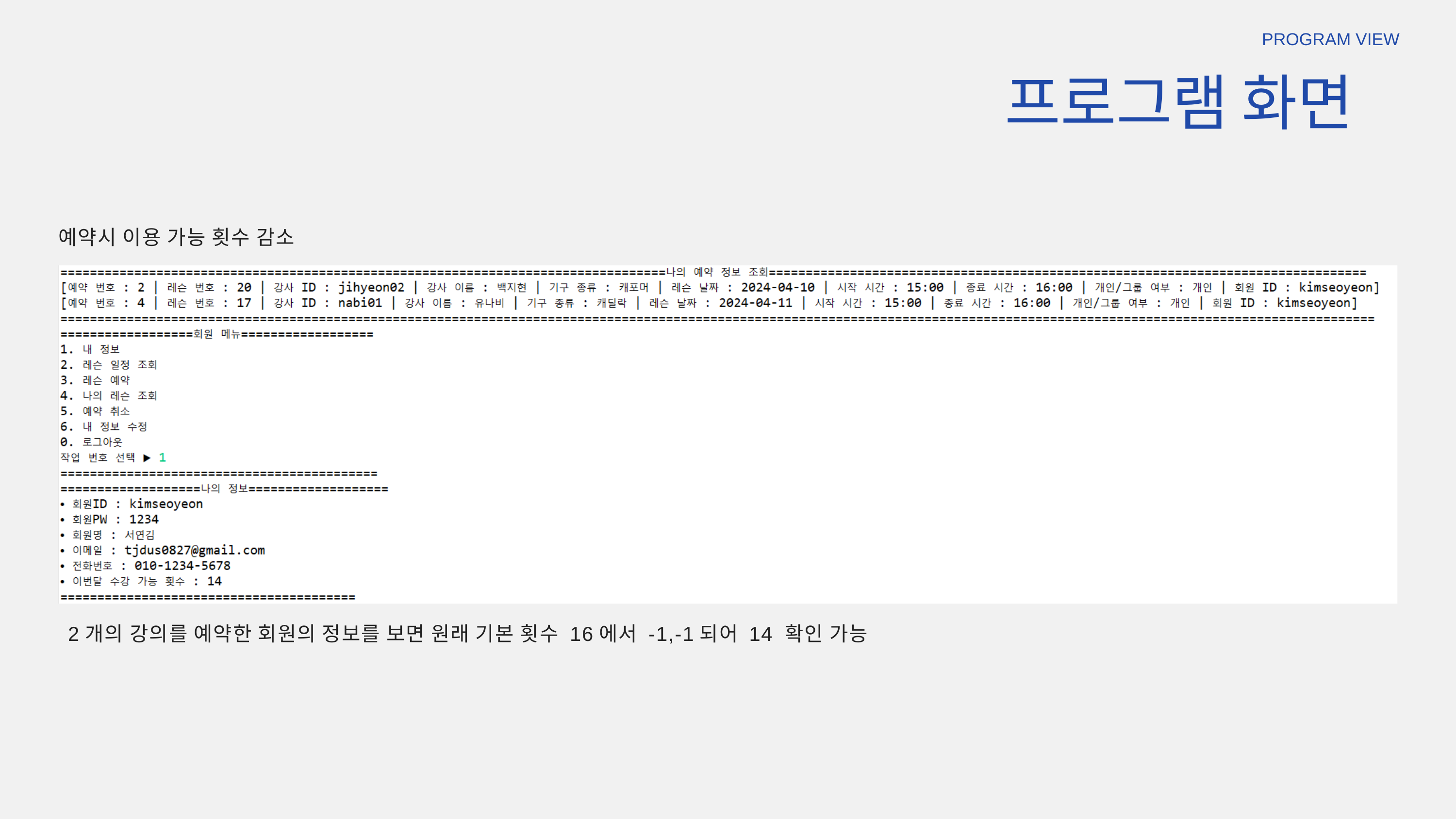

PROGRAM VIEW
프로그램 화면
예약시 이용 가능 횟수 감소

2개의 강의를 예약한 회원의 정보를 보면 원래 기본 횟수 16에서 -1,-1되어 14 확인 가능